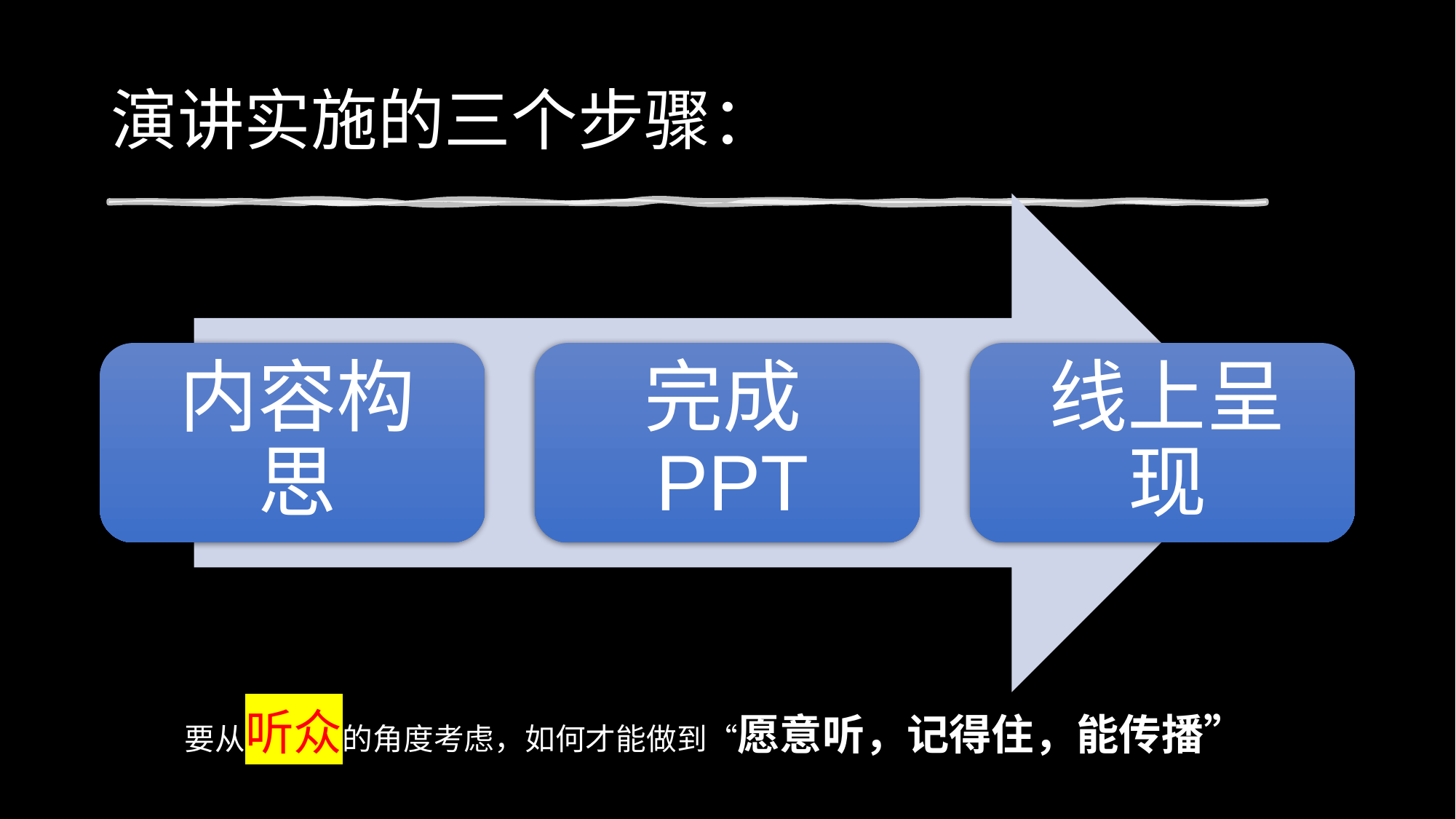

# 演讲实施的三个步骤：
内容构思
完成PPT
线上呈现

要从听众的角度考虑，如何才能做到“愿意听，记得住，能传播”